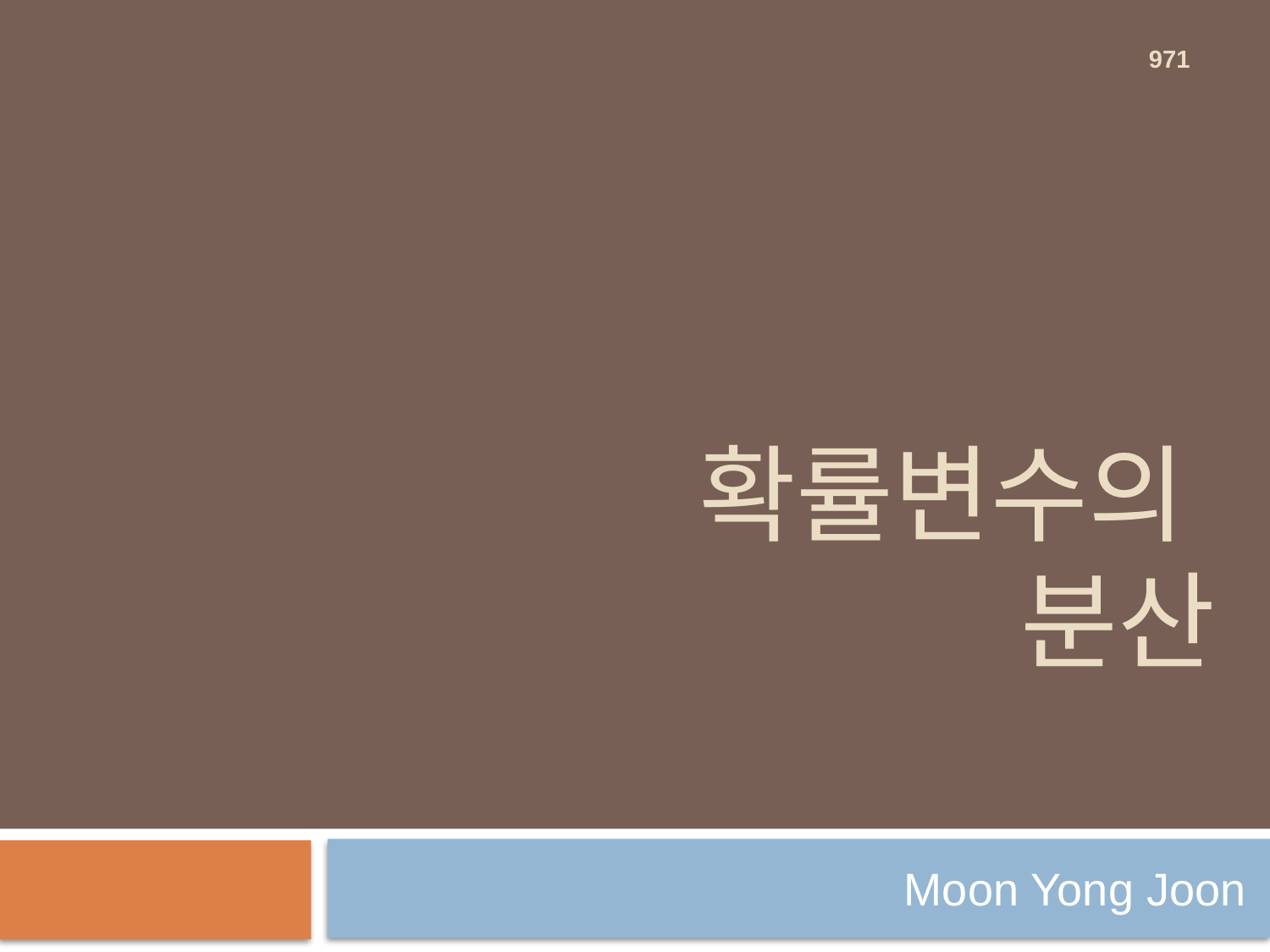

971
# 확률변수의 분산
Moon Yong Joon